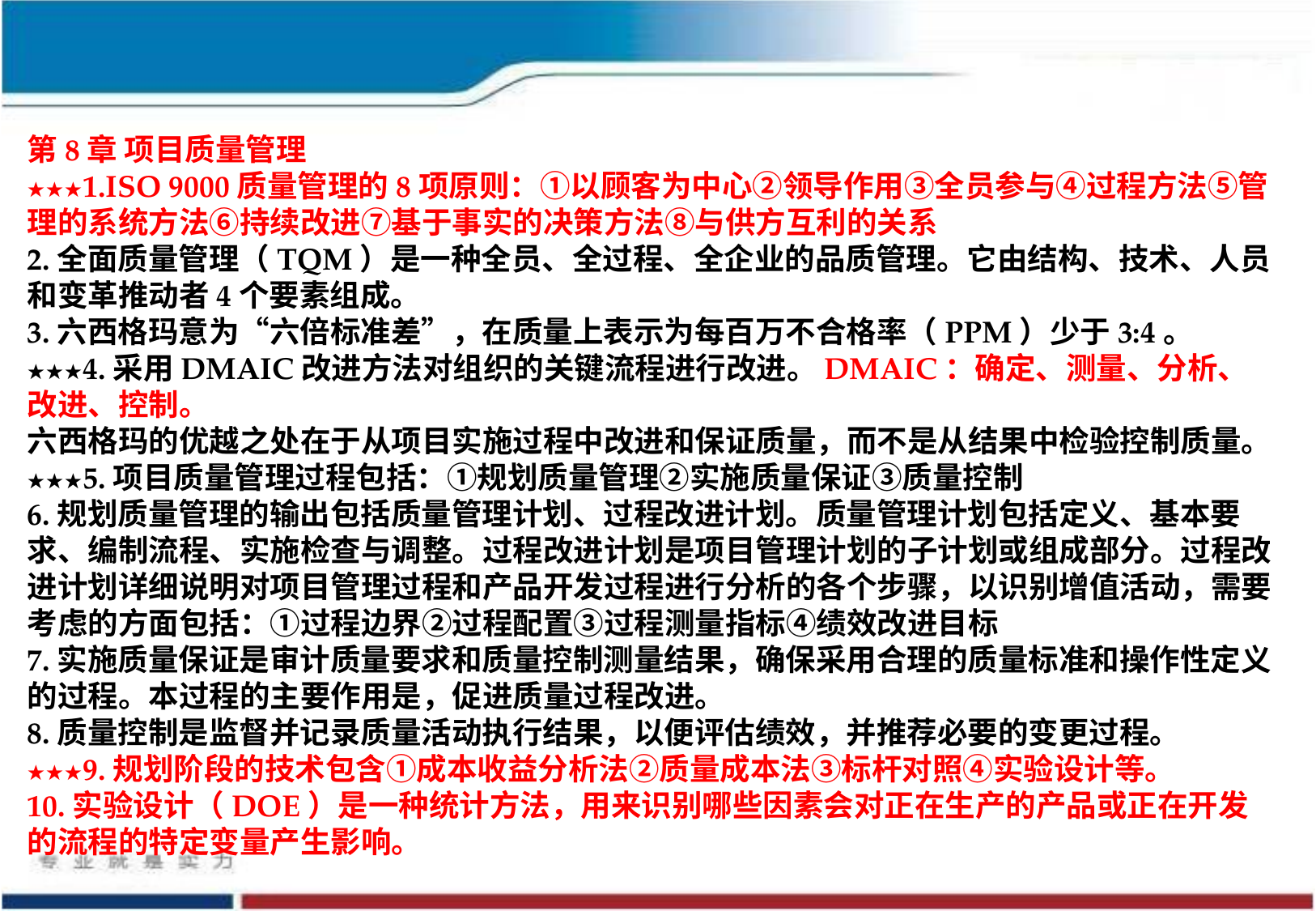

第8章 项目质量管理
★★★1.ISO 9000质量管理的8项原则：①以顾客为中心②领导作用③全员参与④过程方法⑤管理的系统方法⑥持续改进⑦基于事实的决策方法⑧与供方互利的关系
2.全面质量管理（TQM）是一种全员、全过程、全企业的品质管理。它由结构、技术、人员和变革推动者4个要素组成。
3.六西格玛意为“六倍标准差”，在质量上表示为每百万不合格率（PPM）少于3:4。
★★★4.采用DMAIC改进方法对组织的关键流程进行改进。DMAIC：确定、测量、分析、改进、控制。
六西格玛的优越之处在于从项目实施过程中改进和保证质量，而不是从结果中检验控制质量。
★★★5.项目质量管理过程包括：①规划质量管理②实施质量保证③质量控制
6.规划质量管理的输出包括质量管理计划、过程改进计划。质量管理计划包括定义、基本要求、编制流程、实施检查与调整。过程改进计划是项目管理计划的子计划或组成部分。过程改进计划详细说明对项目管理过程和产品开发过程进行分析的各个步骤，以识别增值活动，需要考虑的方面包括：①过程边界②过程配置③过程测量指标④绩效改进目标
7.实施质量保证是审计质量要求和质量控制测量结果，确保采用合理的质量标准和操作性定义的过程。本过程的主要作用是，促进质量过程改进。
8.质量控制是监督并记录质量活动执行结果，以便评估绩效，并推荐必要的变更过程。
★★★9.规划阶段的技术包含①成本收益分析法②质量成本法③标杆对照④实验设计等。
10.实验设计（DOE）是一种统计方法，用来识别哪些因素会对正在生产的产品或正在开发的流程的特定变量产生影响。